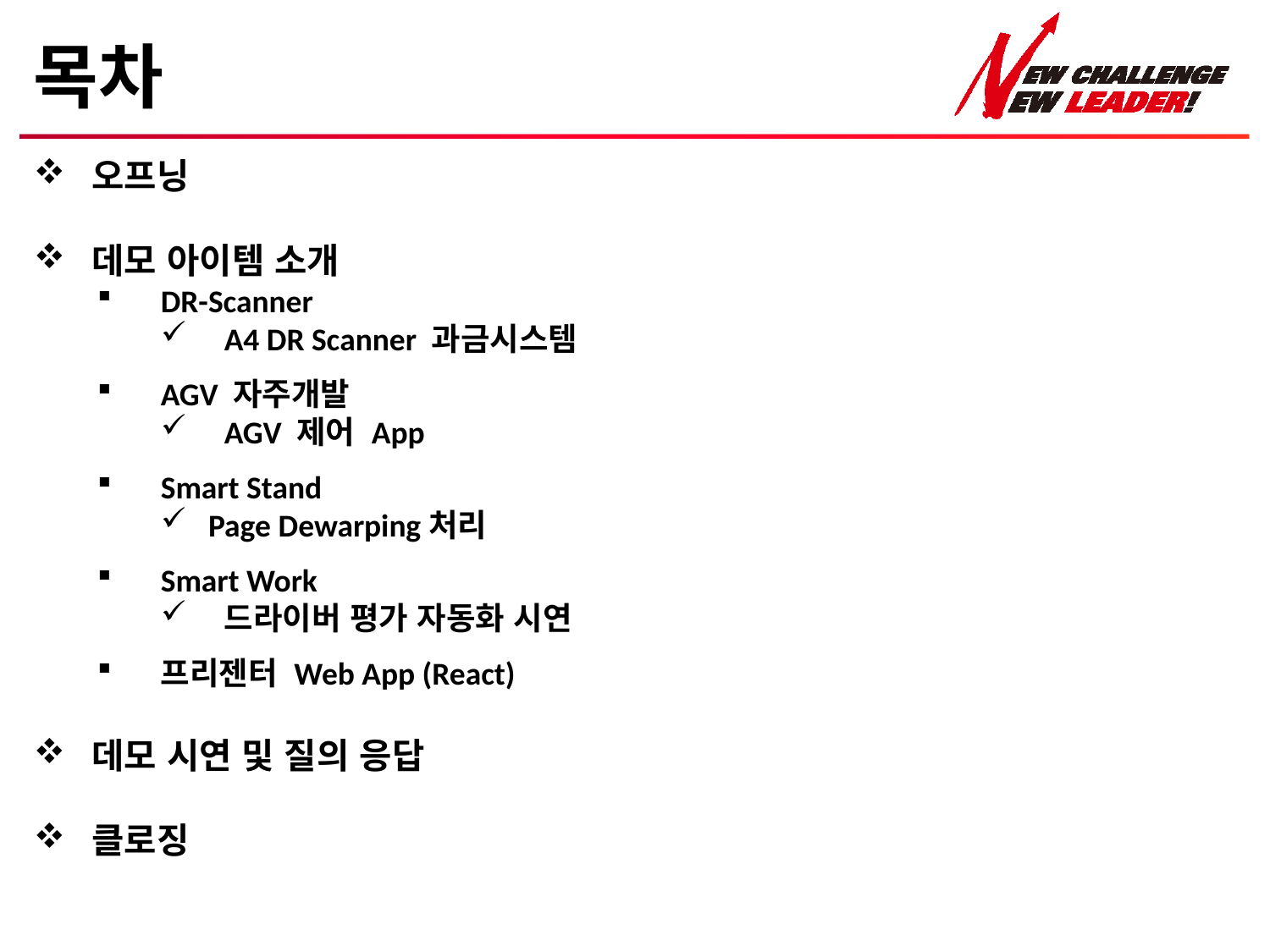

# 목차
 오프닝

 데모 아이템 소개
DR-Scanner
A4 DR Scanner 과금시스템

AGV 자주개발
AGV 제어 App

Smart Stand
Page Dewarping처리

Smart Work
드라이버 평가 자동화 시연

프리젠터 Web App (React)

 데모 시연 및 질의 응답

 클로징